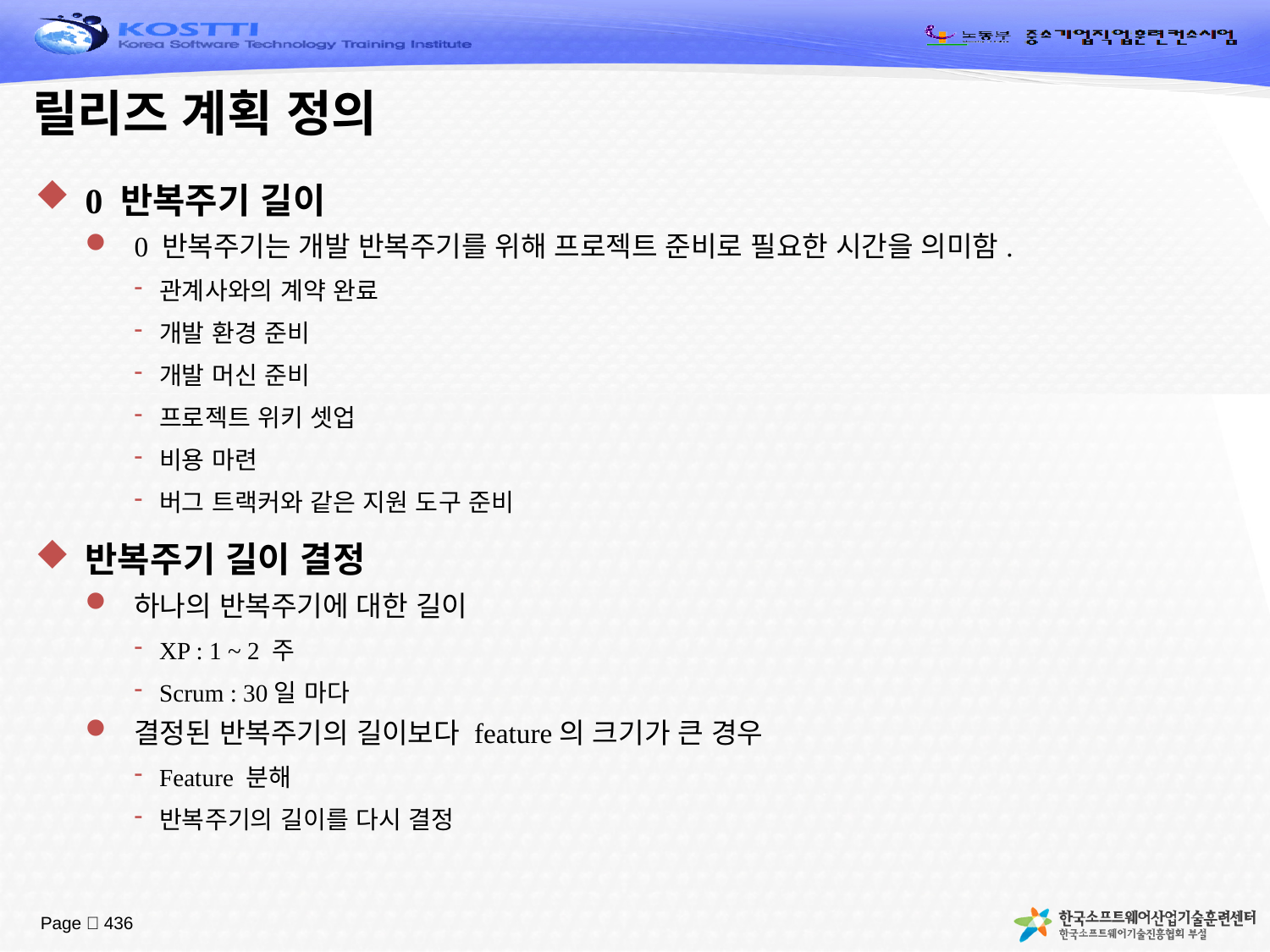

# 릴리즈 계획 정의
0 반복주기 길이
0 반복주기는 개발 반복주기를 위해 프로젝트 준비로 필요한 시간을 의미함.
관계사와의 계약 완료
개발 환경 준비
개발 머신 준비
프로젝트 위키 셋업
비용 마련
버그 트랙커와 같은 지원 도구 준비
반복주기 길이 결정
하나의 반복주기에 대한 길이
XP : 1 ~ 2 주
Scrum : 30일 마다
결정된 반복주기의 길이보다 feature의 크기가 큰 경우
Feature 분해
반복주기의 길이를 다시 결정